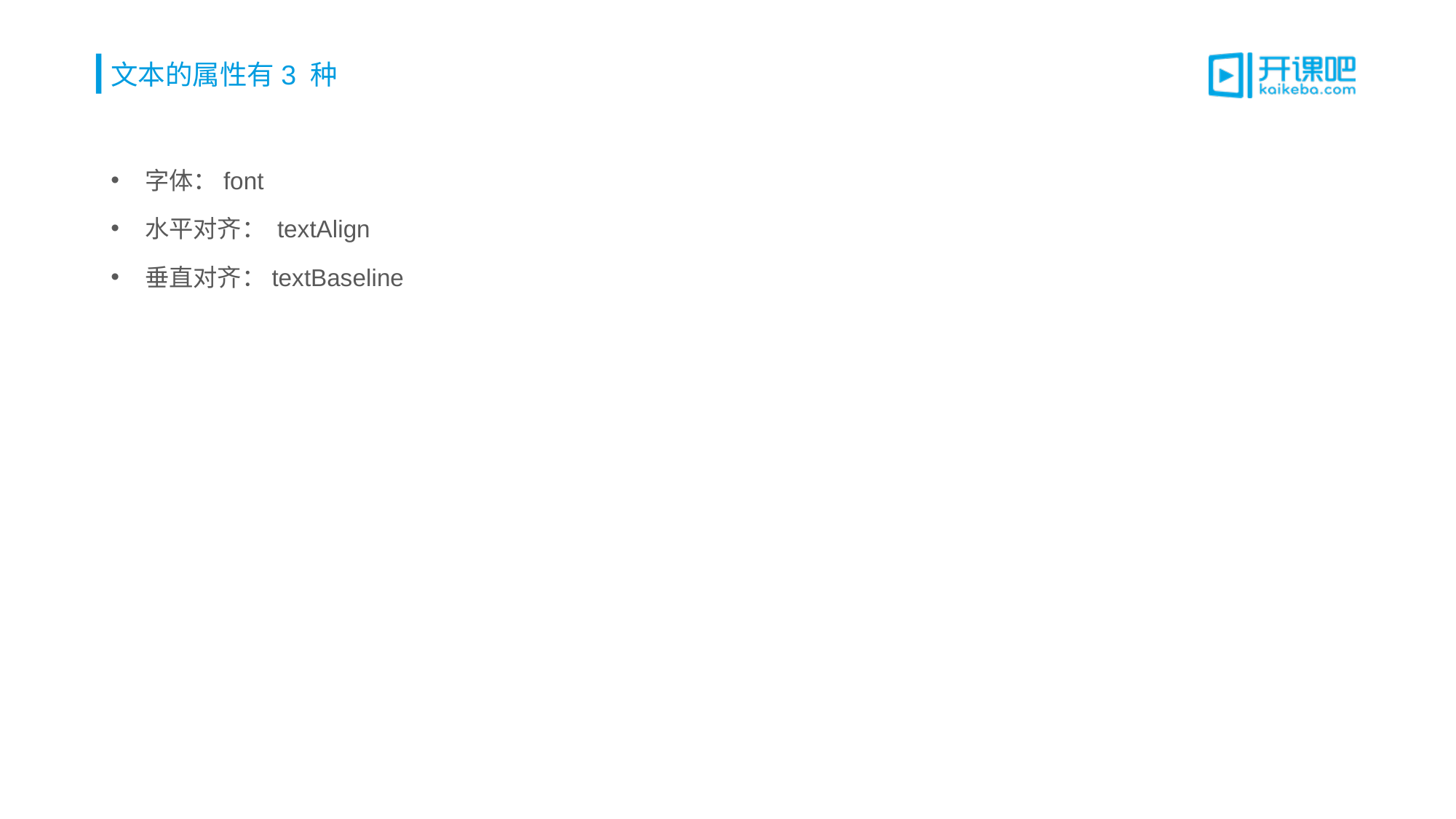

# 文本的属性有3 种
字体：font
水平对齐： textAlign
垂直对齐：textBaseline